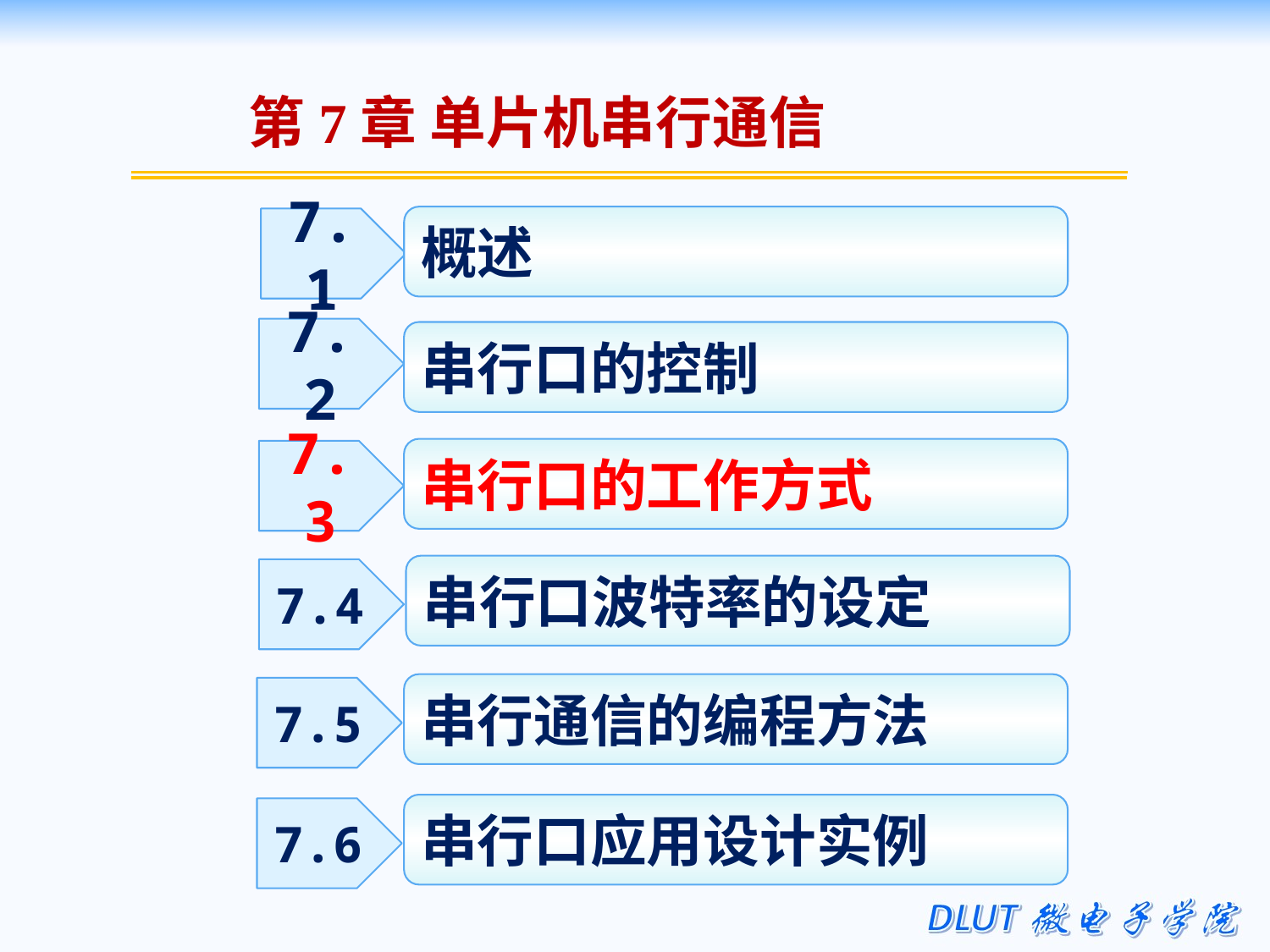

第7章 单片机串行通信
概述
7.1
7.2
串行口的控制
串行口的工作方式
7.3
串行口波特率的设定
7.4
串行通信的编程方法
7.5
串行口应用设计实例
7.6